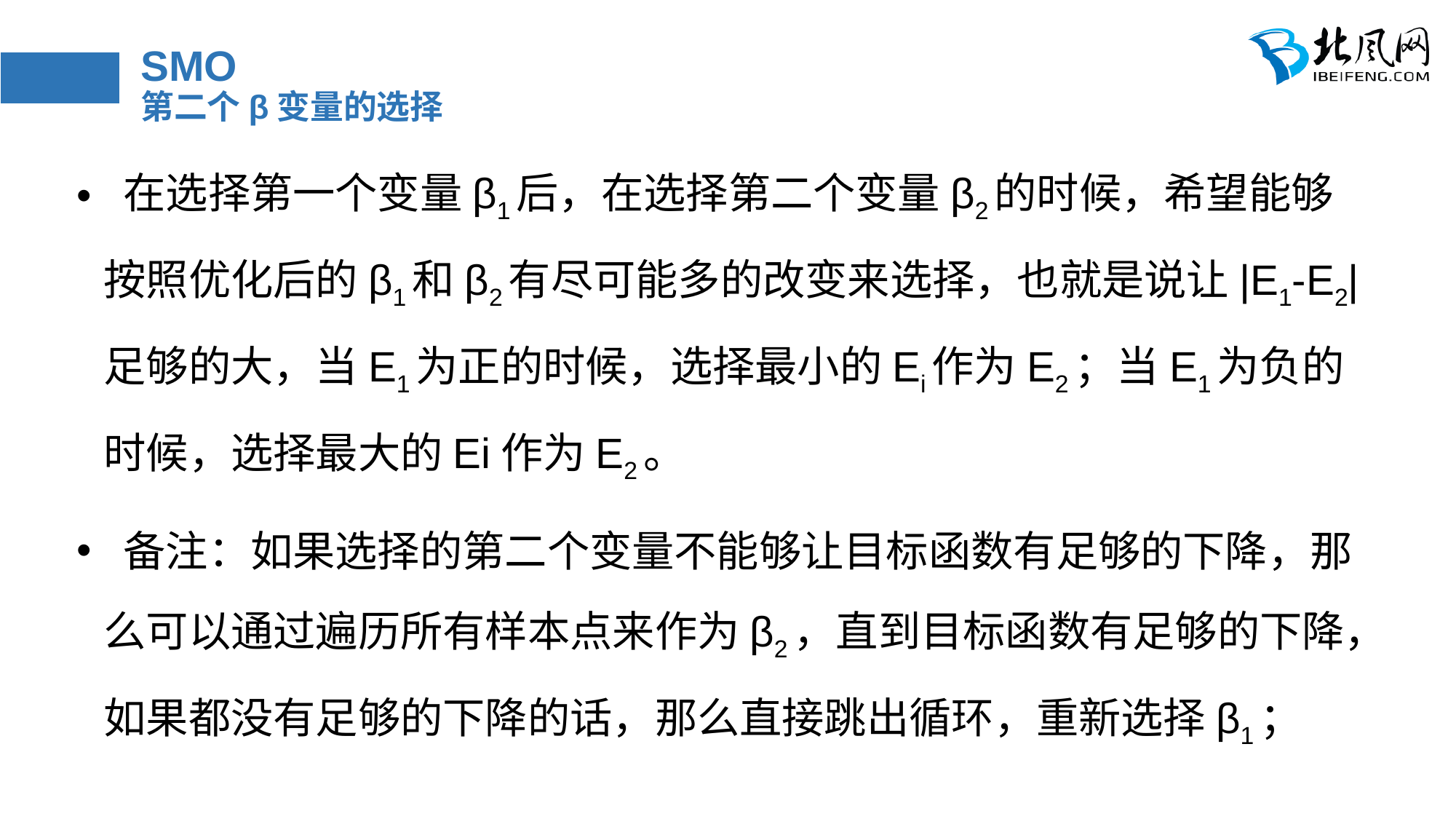

# SMO 第二个β变量的选择
 在选择第一个变量β1后，在选择第二个变量β2的时候，希望能够按照优化后的β1和β2有尽可能多的改变来选择，也就是说让|E1-E2|足够的大，当E1为正的时候，选择最小的Ei作为E2；当E1为负的时候，选择最大的Ei作为E2。
 备注：如果选择的第二个变量不能够让目标函数有足够的下降，那么可以通过遍历所有样本点来作为β2，直到目标函数有足够的下降，如果都没有足够的下降的话，那么直接跳出循环，重新选择β1；